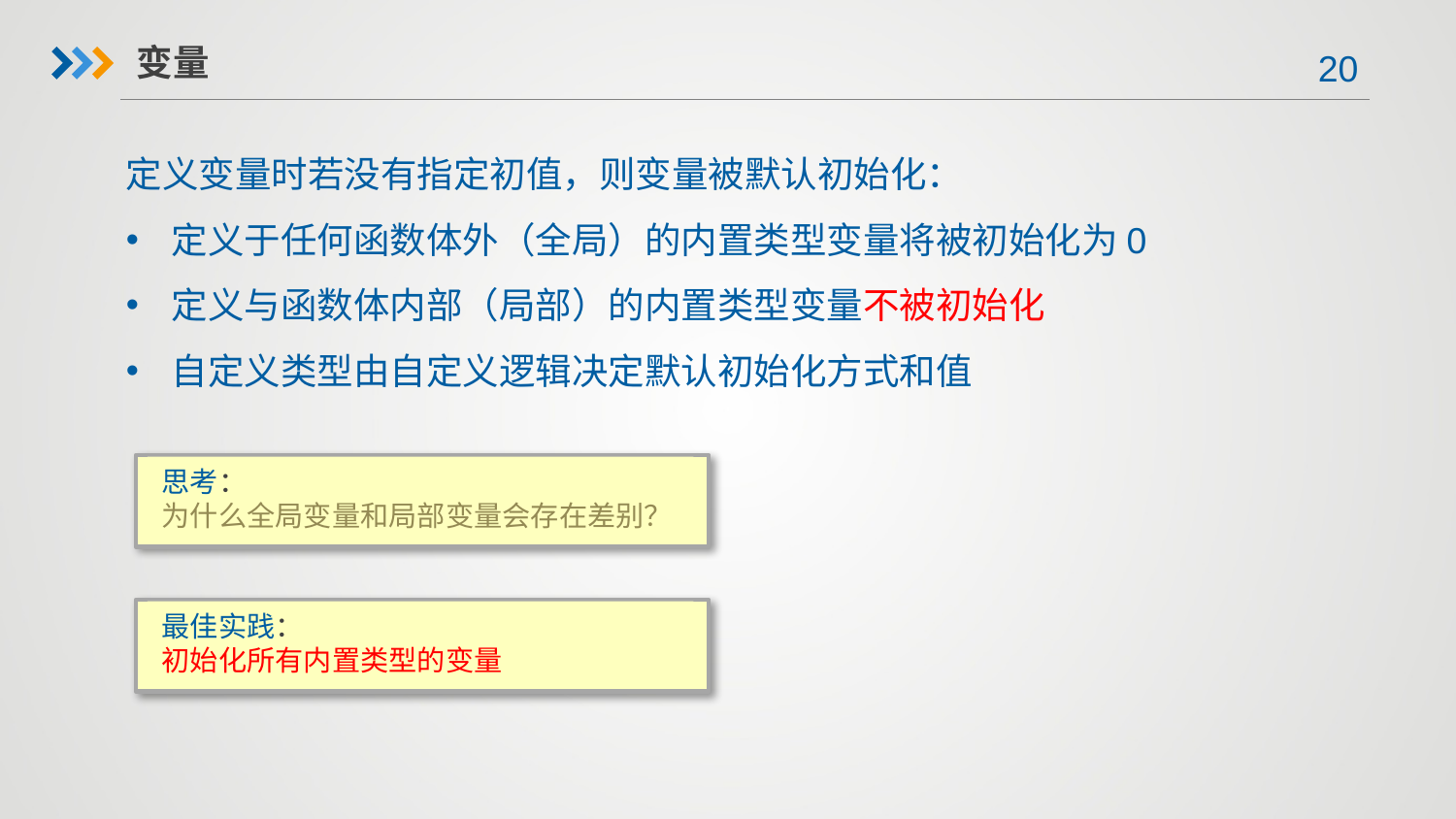

变量
定义变量时若没有指定初值，则变量被默认初始化：
定义于任何函数体外（全局）的内置类型变量将被初始化为0
定义与函数体内部（局部）的内置类型变量不被初始化
自定义类型由自定义逻辑决定默认初始化方式和值

思考：
为什么全局变量和局部变量会存在差别？

最佳实践：
初始化所有内置类型的变量